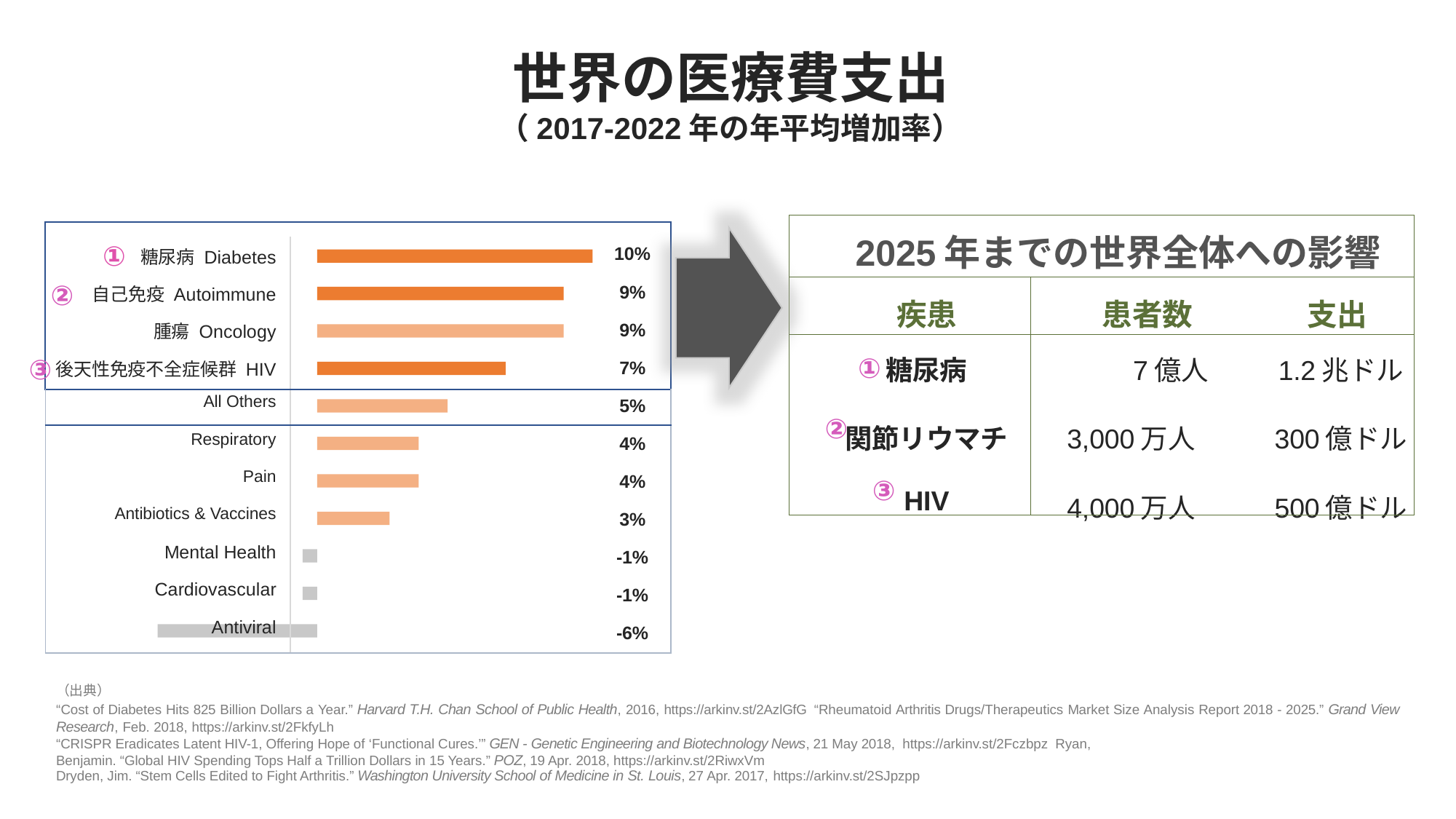

世界の医療費支出
（2017-2022年の年平均増加率）
| 2025年までの世界全体への影響 |  |
| --- | --- |
| 疾患 | 患者数 支出 |
| 糖尿病 関節リウマチ HIV | 7億人 1.2兆ドル 3,000万人 300億ドル 4,000万人 500億ドル |
|  |  |
| --- | --- |
| 糖尿病 Diabetes | 10% |
| 自己免疫 Autoimmune | 9% |
| 腫瘍 Oncology | 9% |
| 後天性免疫不全症候群 HIV | 7% |
| All Others | 5% |
| Respiratory | 4% |
| Pain | 4% |
| Antibiotics & Vaccines | 3% |
| Mental Health | -1% |
| Cardiovascular | -1% |
| Antiviral | -6% |

①

②

①
③

②

③

（出典）
“Cost of Diabetes Hits 825 Billion Dollars a Year.” Harvard T.H. Chan School of Public Health, 2016, https://arkinv.st/2AzlGfG  “Rheumatoid Arthritis Drugs/Therapeutics Market Size Analysis Report 2018 - 2025.” Grand View Research, Feb. 2018, https://arkinv.st/2FkfyLh
“CRISPR Eradicates Latent HIV-1, Offering Hope of ‘Functional Cures.’” GEN - Genetic Engineering and Biotechnology News, 21 May 2018,  https://arkinv.st/2Fczbpz  Ryan, Benjamin. “Global HIV Spending Tops Half a Trillion Dollars in 15 Years.” POZ, 19 Apr. 2018, https://arkinv.st/2RiwxVm
Dryden, Jim. “Stem Cells Edited to Fight Arthritis.” Washington University School of Medicine in St. Louis, 27 Apr. 2017, https://arkinv.st/2SJpzpp